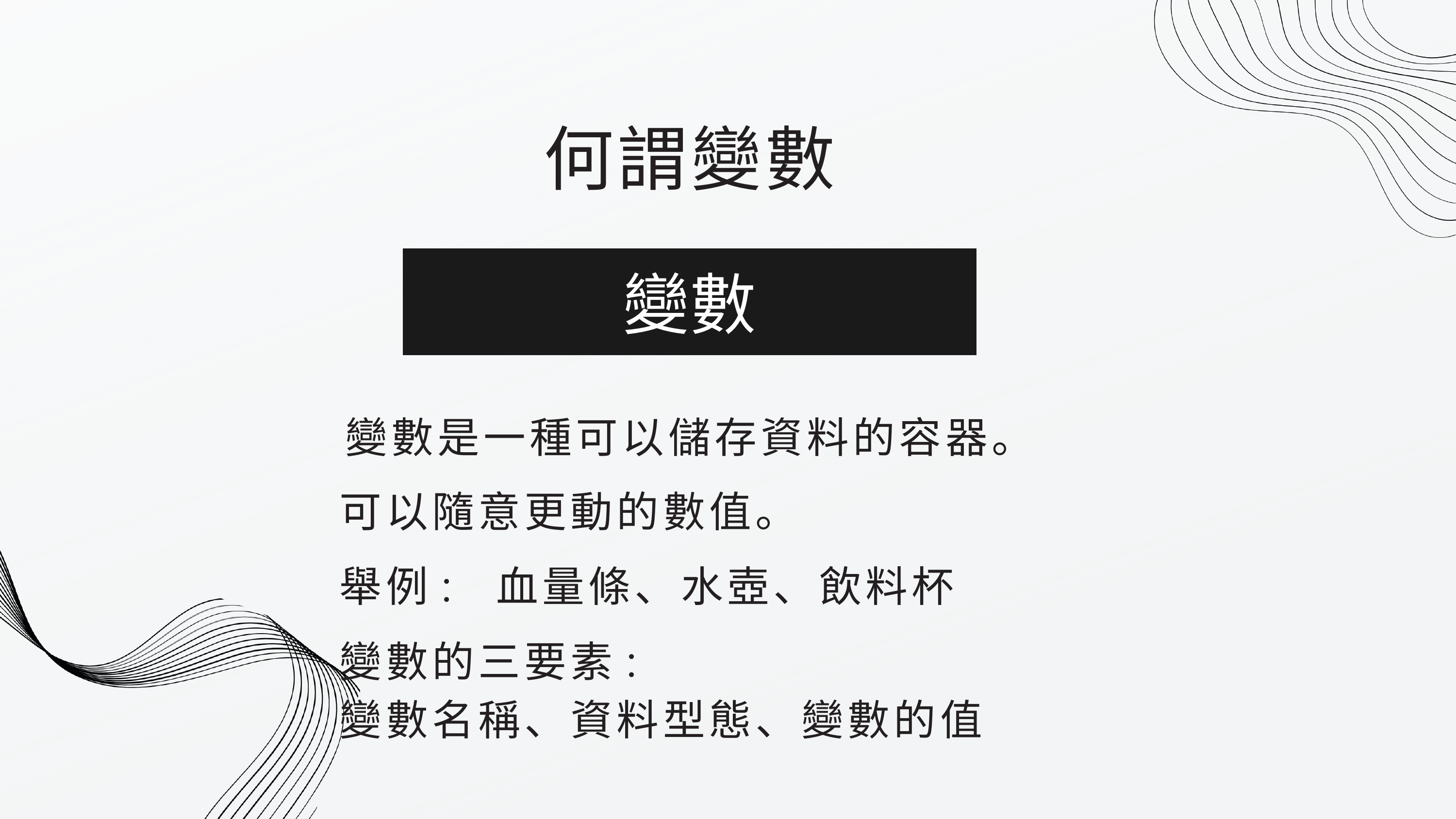

何謂變數

變數
變數是一種可以儲存資料的容器。
可以隨意更動的數值。

舉例:  血量條、水壺、飲料杯
變數的三要素:
變數名稱、資料型態、變數的值